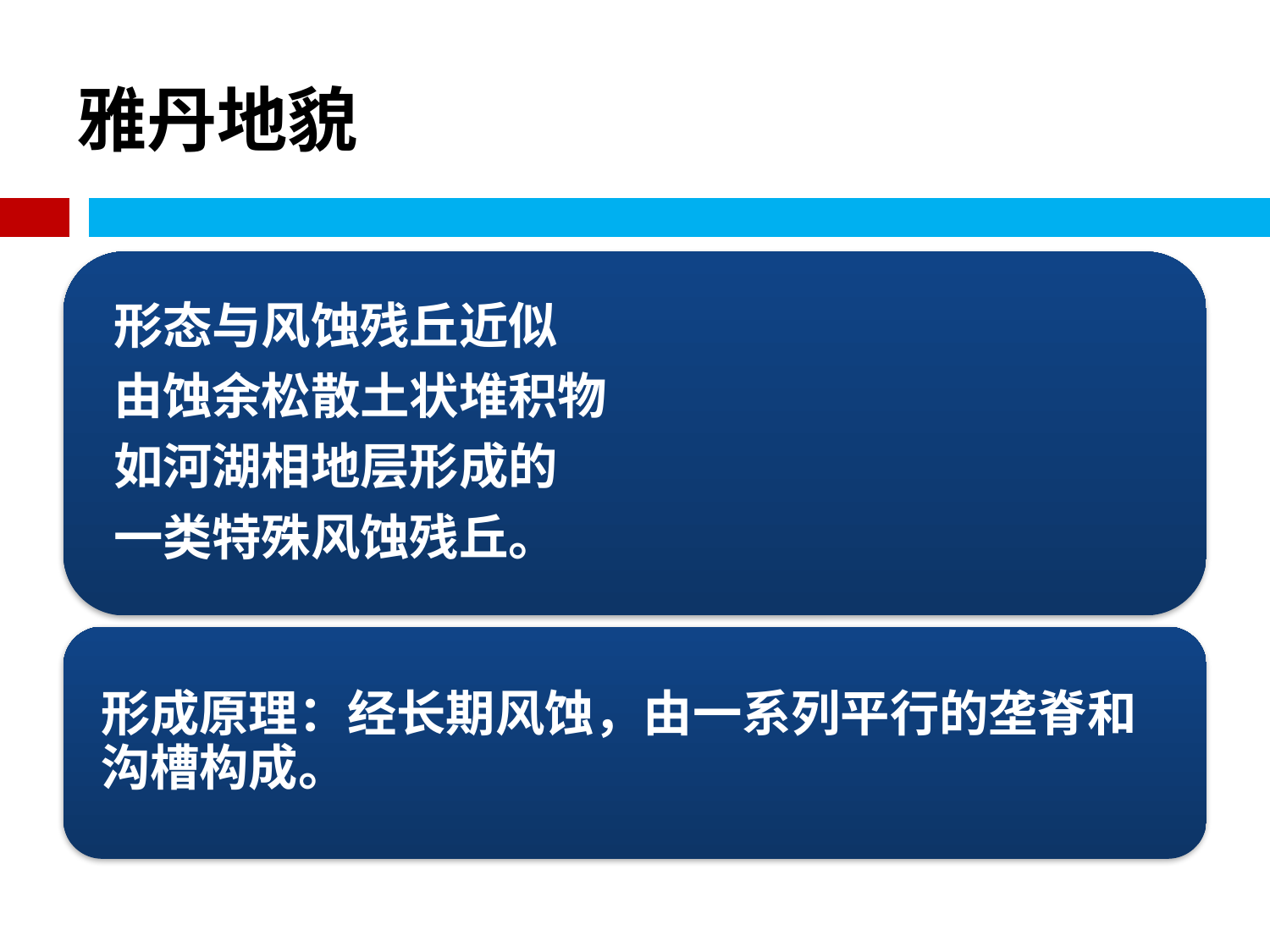

# 雅丹地貌
形态与风蚀残丘近似
由蚀余松散土状堆积物
如河湖相地层形成的
一类特殊风蚀残丘。
形成原理：经长期风蚀，由一系列平行的垄脊和沟槽构成。